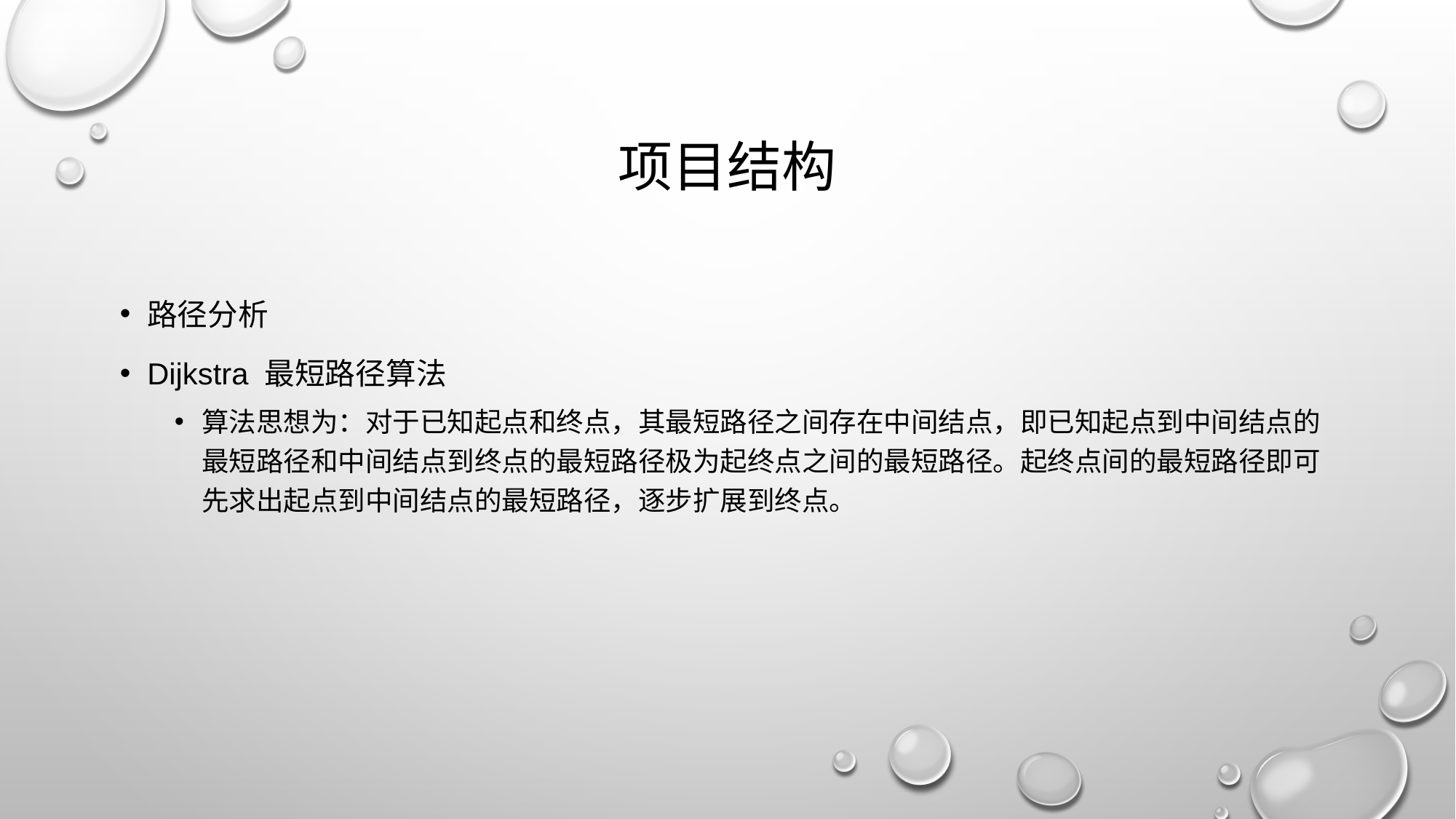

# 项目结构
路径分析
Dijkstra 最短路径算法
算法思想为：对于已知起点和终点，其最短路径之间存在中间结点，即已知起点到中间结点的最短路径和中间结点到终点的最短路径极为起终点之间的最短路径。起终点间的最短路径即可先求出起点到中间结点的最短路径，逐步扩展到终点。